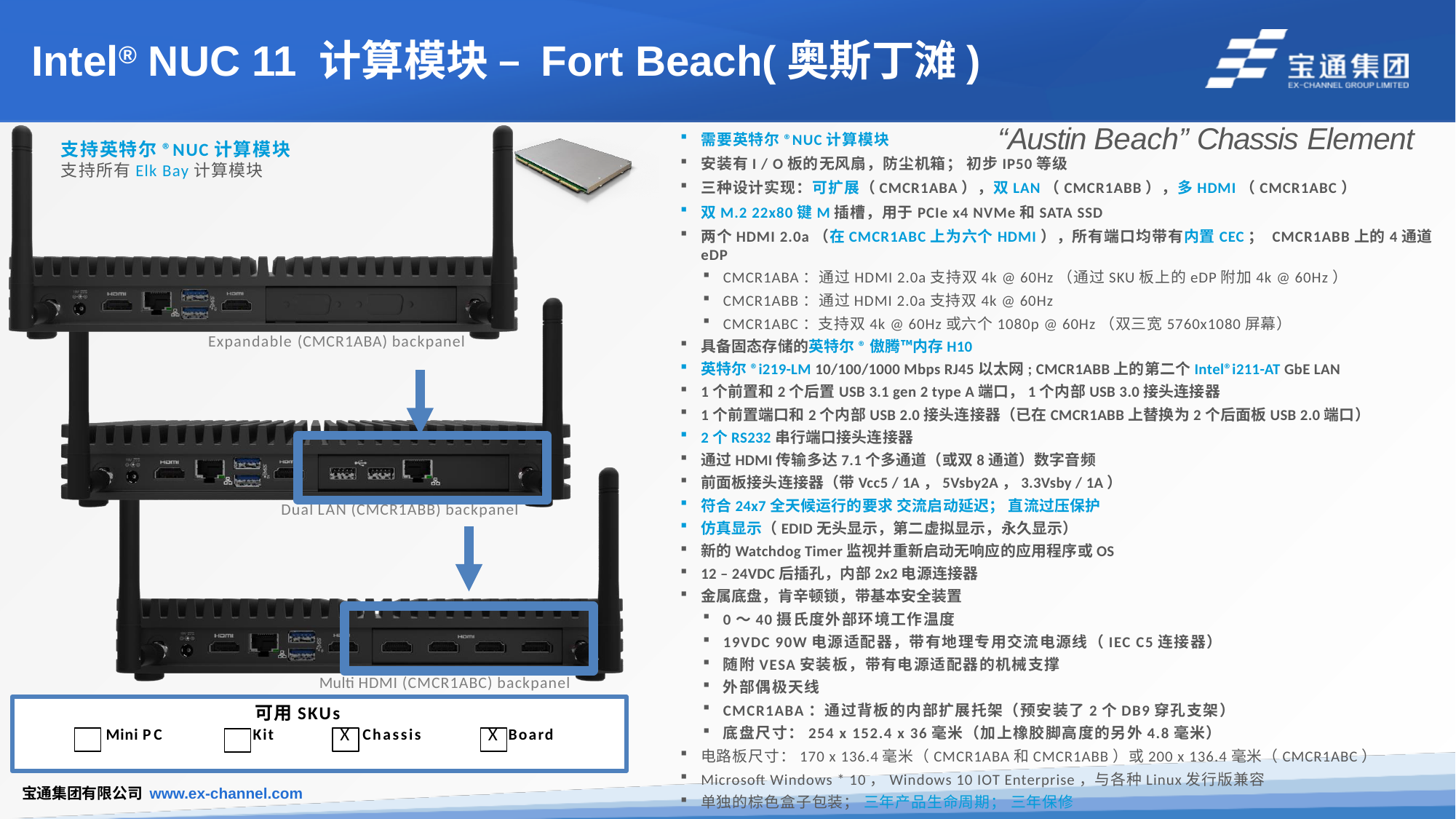

# Intel® NUC 11 计算模块 – Fort Beach(奥斯丁滩)

“Austin Beach” Chassis Element

需要英特尔®NUC计算模块
安装有I / O板的无风扇，防尘机箱； 初步IP50等级
三种设计实现：可扩展（CMCR1ABA），双LAN（CMCR1ABB），多HDMI（CMCR1ABC）
双M.2 22x80键M插槽，用于PCIe x4 NVMe和SATA SSD
两个HDMI 2.0a（在CMCR1ABC上为六个HDMI），所有端口均带有内置CEC； CMCR1ABB上的4通道eDP
CMCR1ABA：通过HDMI 2.0a支持双4k @ 60Hz（通过SKU板上的eDP附加4k @ 60Hz）
CMCR1ABB：通过HDMI 2.0a支持双4k @ 60Hz
CMCR1ABC：支持双4k @ 60Hz或六个1080p @ 60Hz（双三宽5760x1080屏幕）
具备固态存储的英特尔®傲腾™内存H10
英特尔®i219-LM 10/100/1000 Mbps RJ45以太网; CMCR1ABB上的第二个Intel®i211-AT GbE LAN
1个前置和2个后置USB 3.1 gen 2 type A端口，1个内部USB 3.0接头连接器
1个前置端口和2个内部USB 2.0接头连接器（已在CMCR1ABB上替换为2个后面板USB 2.0端口）
2个RS232串行端口接头连接器
通过HDMI传输多达7.1个多通道（或双8通道）数字音频
前面板接头连接器（带Vcc5 / 1A，5Vsby2A，3.3Vsby / 1A）
符合24x7全天候运行的要求 交流启动延迟； 直流过压保护
仿真显示（EDID无头显示，第二虚拟显示，永久显示）
新的Watchdog Timer监视并重新启动无响应的应用程序或OS
12 – 24VDC后插孔，内部2x2电源连接器
金属底盘，肯辛顿锁，带基本安全装置
0〜40摄氏度外部环境工作温度
19VDC 90W电源适配器，带有地理专用交流电源线（IEC C5连接器）
随附VESA安装板，带有电源适配器的机械支撑
外部偶极天线
CMCR1ABA：通过背板的内部扩展托架（预安装了2个DB9穿孔支架）
底盘尺寸：254 x 152.4 x 36毫米（加上橡胶脚高度的另外4.8毫米）
电路板尺寸：170 x 136.4毫米（CMCR1ABA和CMCR1ABB）或200 x 136.4毫米（CMCR1ABC）
Microsoft Windows * 10，Windows 10 IOT Enterprise，与各种Linux发行版兼容
单独的棕色盒子包装； 三年产品生命周期； 三年保修
支持英特尔®NUC计算模块
支持所有Elk Bay计算模块

Expandable (CMCR1ABA) backpanel

Dual LAN (CMCR1ABB) backpanel

Multi HDMI (CMCR1ABC) backpanel

可用SKUs
Mini PC	Kit	X Chassis	X Board